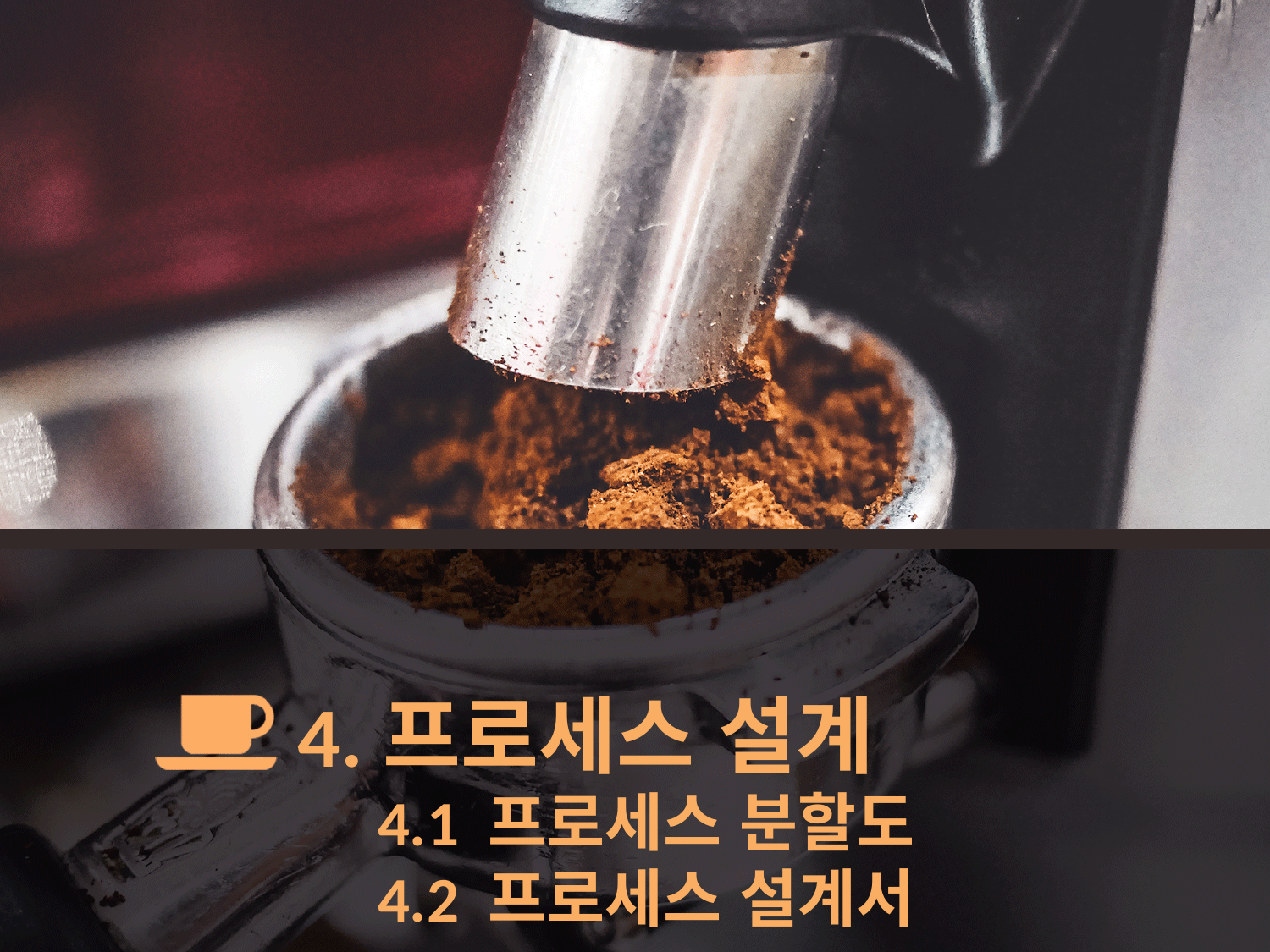

4.프로세스 설계
4.1 프로세스 분할도
4.2 프로세스 설계서